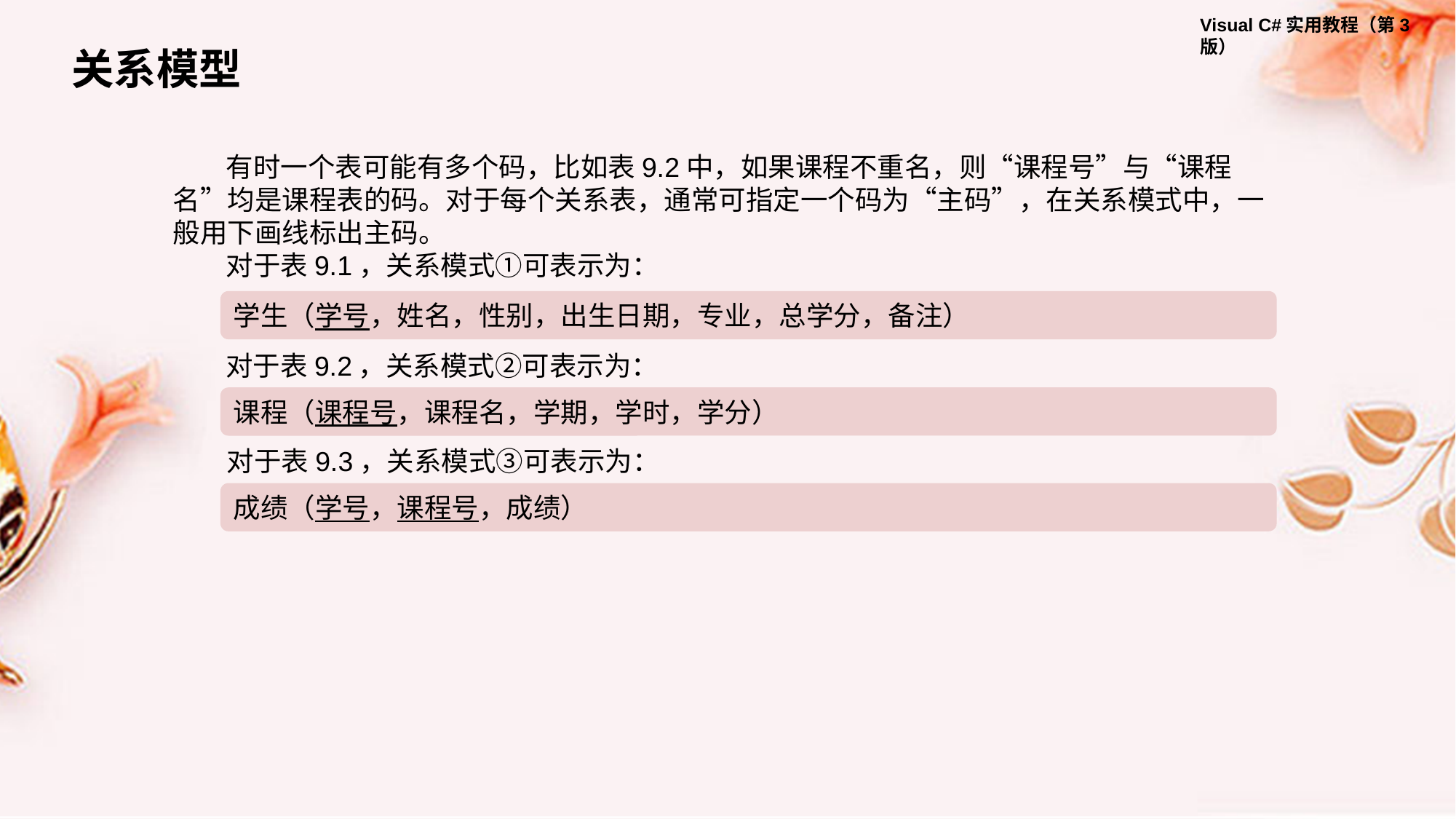

关系模型
有时一个表可能有多个码，比如表9.2中，如果课程不重名，则“课程号”与“课程名”均是课程表的码。对于每个关系表，通常可指定一个码为“主码”，在关系模式中，一般用下画线标出主码。
对于表9.1，关系模式①可表示为：
学生（学号，姓名，性别，出生日期，专业，总学分，备注）
对于表9.2，关系模式②可表示为：
课程（课程号，课程名，学期，学时，学分）
对于表9.3，关系模式③可表示为：
成绩（学号，课程号，成绩）